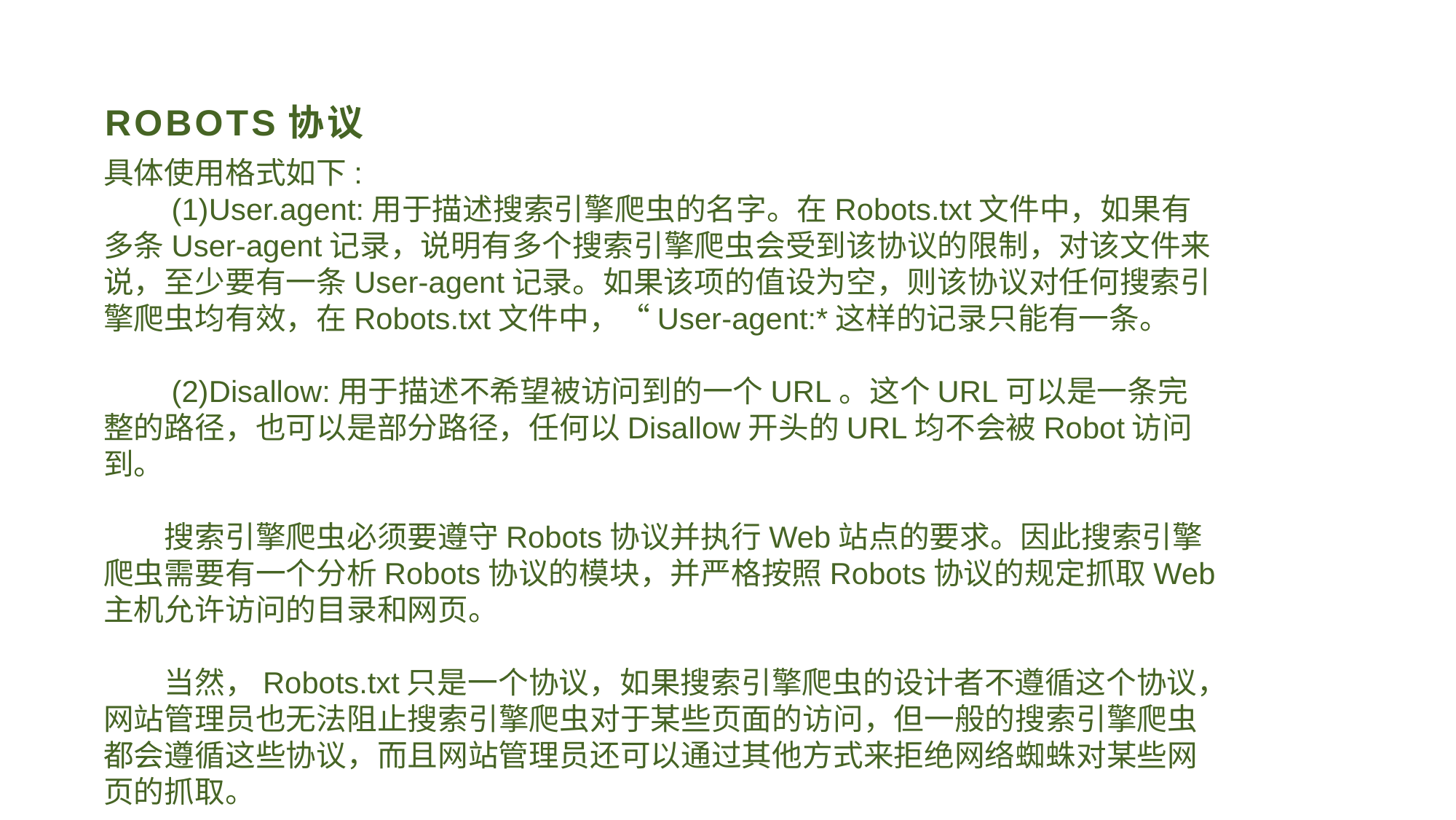

# ROBOTS协议
具体使用格式如下:
　　(1)User.agent:用于描述搜索引擎爬虫的名字。在Robots.txt文件中，如果有多条User-agent记录，说明有多个搜索引擎爬虫会受到该协议的限制，对该文件来说，至少要有一条User-agent记录。如果该项的值设为空，则该协议对任何搜索引擎爬虫均有效，在Robots.txt文件中，“User-agent:*这样的记录只能有一条。

　　(2)Disallow:用于描述不希望被访问到的一个URL。这个URL可以是一条完整的路径，也可以是部分路径，任何以Disallow开头的URL均不会被Robot访问到。

　　搜索引擎爬虫必须要遵守Robots协议并执行Web站点的要求。因此搜索引擎爬虫需要有一个分析Robots协议的模块，并严格按照Robots协议的规定抓取Web主机允许访问的目录和网页。

　　当然，Robots.txt只是一个协议，如果搜索引擎爬虫的设计者不遵循这个协议，网站管理员也无法阻止搜索引擎爬虫对于某些页面的访问，但一般的搜索引擎爬虫都会遵循这些协议，而且网站管理员还可以通过其他方式来拒绝网络蜘蛛对某些网页的抓取。